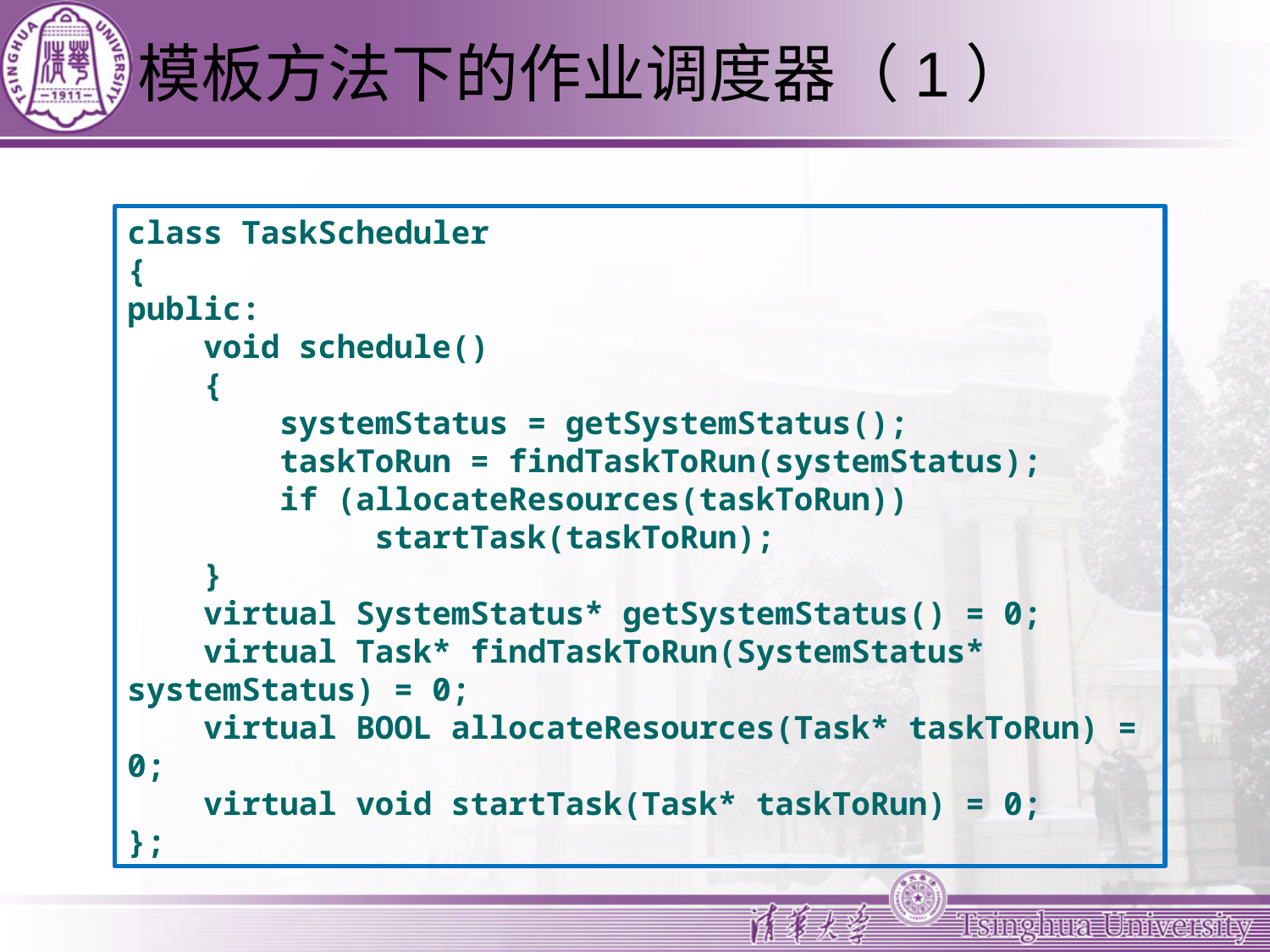

# 模板方法下的作业调度器（1）
class TaskScheduler
{
public:
    void schedule()
    {
        systemStatus = getSystemStatus();
        taskToRun = findTaskToRun(systemStatus);
        if (allocateResources(taskToRun))
             startTask(taskToRun);
    }
    virtual SystemStatus* getSystemStatus() = 0;
    virtual Task* findTaskToRun(SystemStatus* systemStatus) = 0;
    virtual BOOL allocateResources(Task* taskToRun) = 0;
    virtual void startTask(Task* taskToRun) = 0;
};